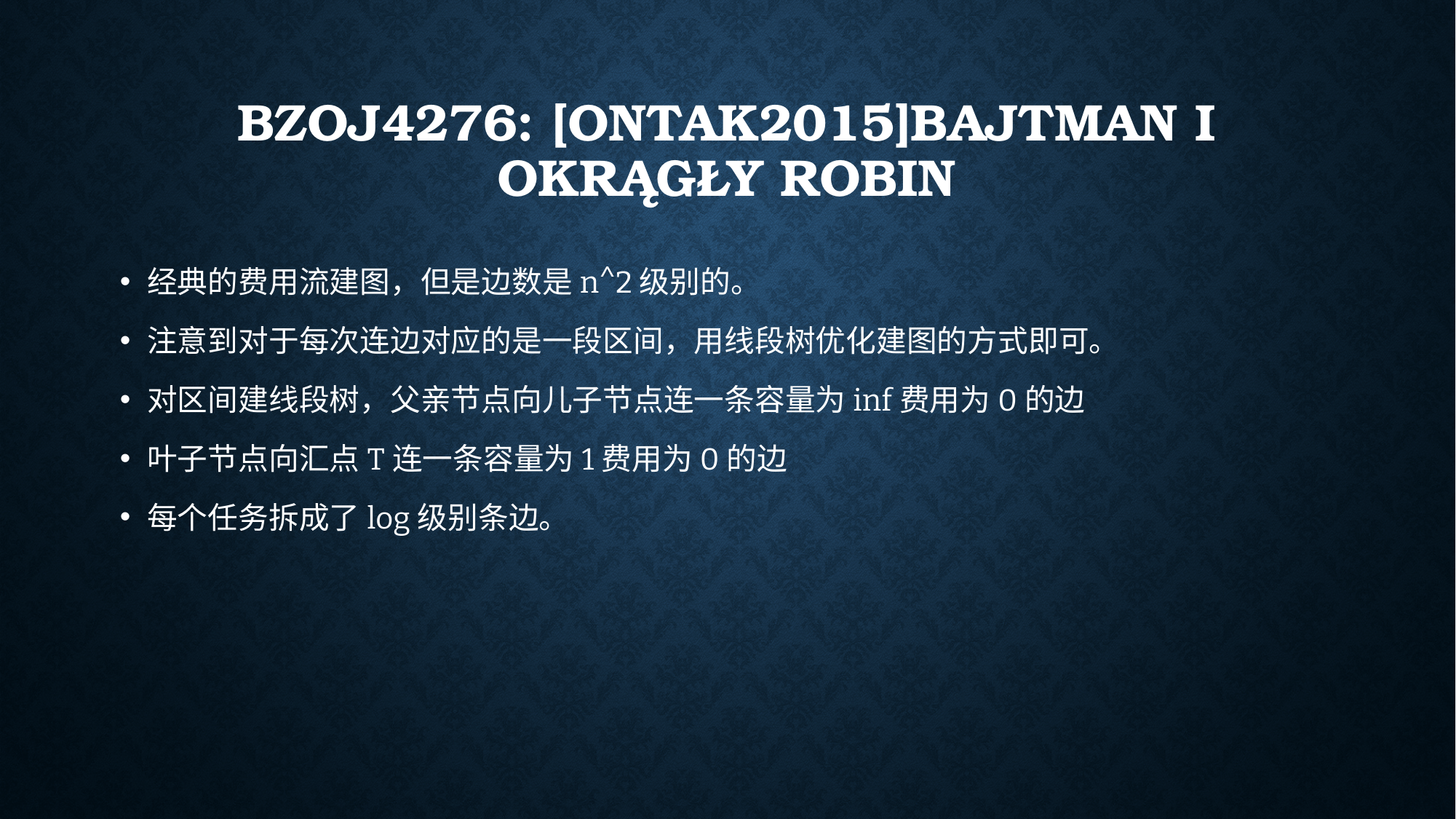

# BZOJ4276: [ONTAK2015]Bajtman i Okrągły Robin
经典的费用流建图，但是边数是n^2级别的。
注意到对于每次连边对应的是一段区间，用线段树优化建图的方式即可。
对区间建线段树，父亲节点向儿子节点连一条容量为inf费用为0的边
叶子节点向汇点T连一条容量为1费用为0的边
每个任务拆成了log级别条边。